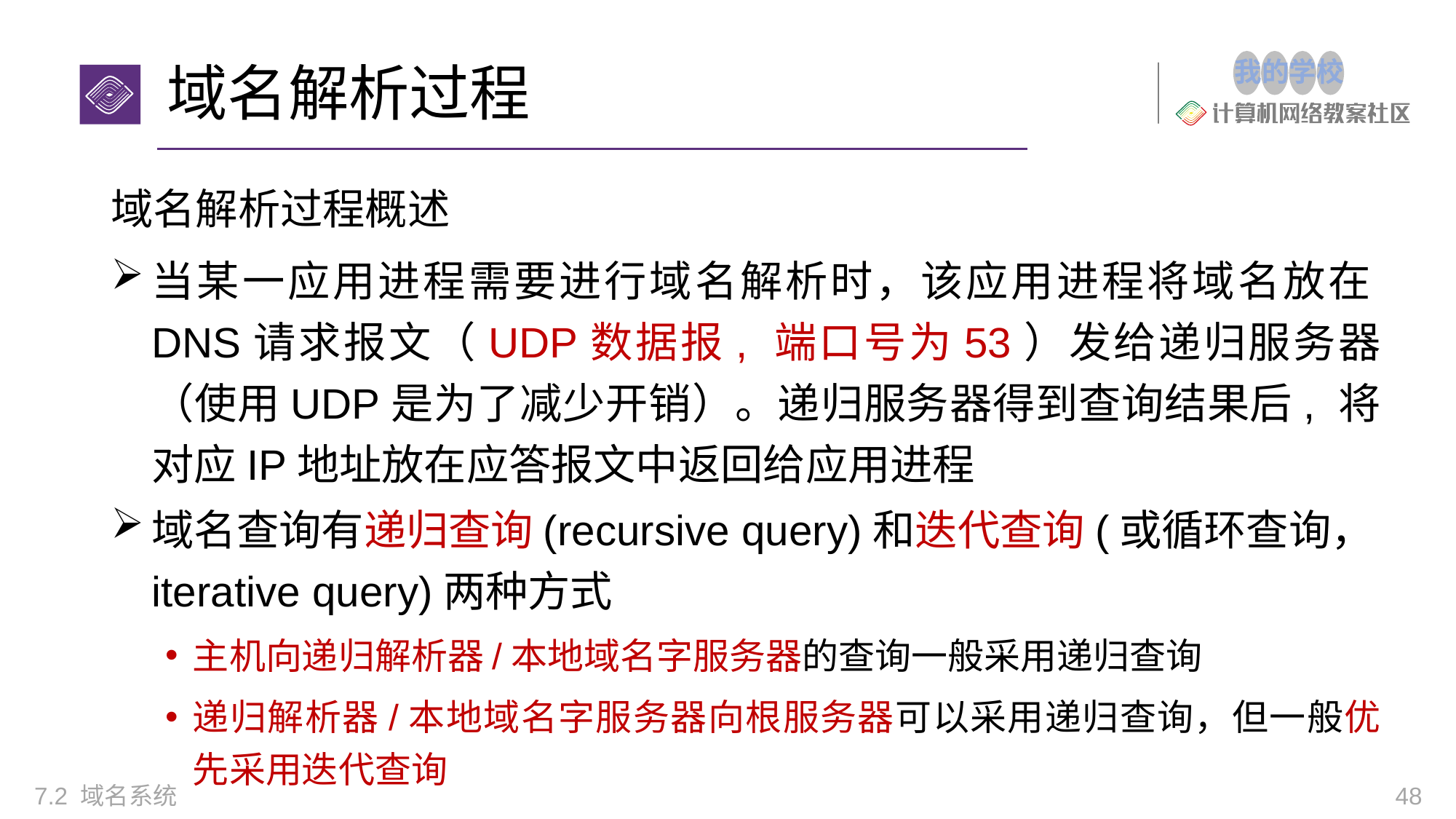

# 域名解析过程
域名解析过程概述
当某一应用进程需要进行域名解析时，该应用进程将域名放在DNS请求报文（UDP数据报, 端口号为53）发给递归服务器（使用UDP是为了减少开销）。递归服务器得到查询结果后, 将对应IP地址放在应答报文中返回给应用进程
域名查询有递归查询(recursive query)和迭代查询(或循环查询，iterative query)两种方式
主机向递归解析器/本地域名字服务器的查询一般采用递归查询
递归解析器/本地域名字服务器向根服务器可以采用递归查询，但一般优先采用迭代查询
7.2 域名系统
48